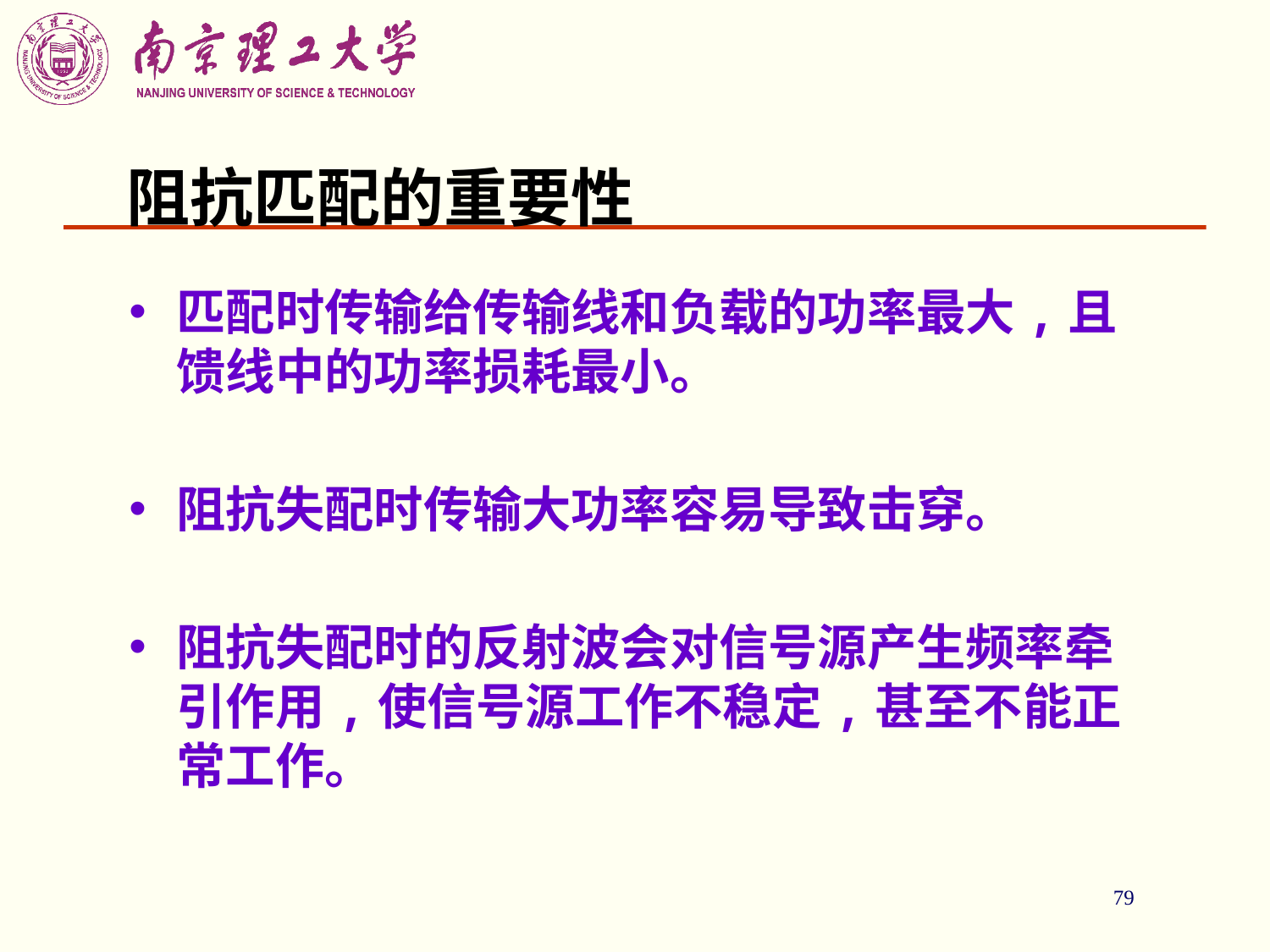

79
# 阻抗匹配的重要性
匹配时传输给传输线和负载的功率最大,且馈线中的功率损耗最小。

阻抗失配时传输大功率容易导致击穿。

阻抗失配时的反射波会对信号源产生频率牵引作用,使信号源工作不稳定,甚至不能正常工作。